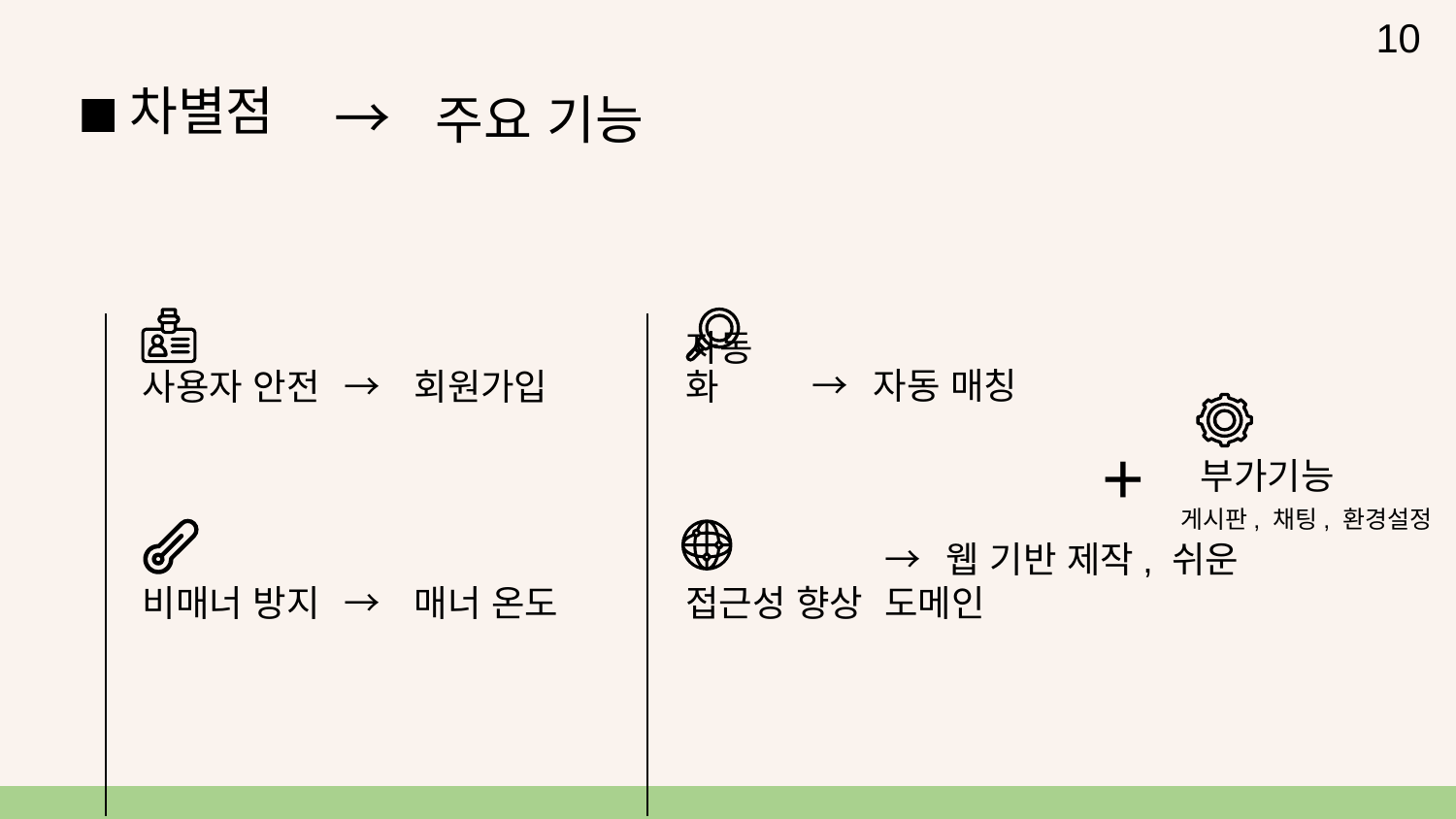

10
→  주요 기능
# 차별점

→  자동 매칭
→   회원가입
자동화
사용자 안전

+
부가기능
게시판, 채팅, 환경설정

→   매너 온도
접근성 향상
→  웹 기반 제작, 쉬운 도메인
비매너 방지